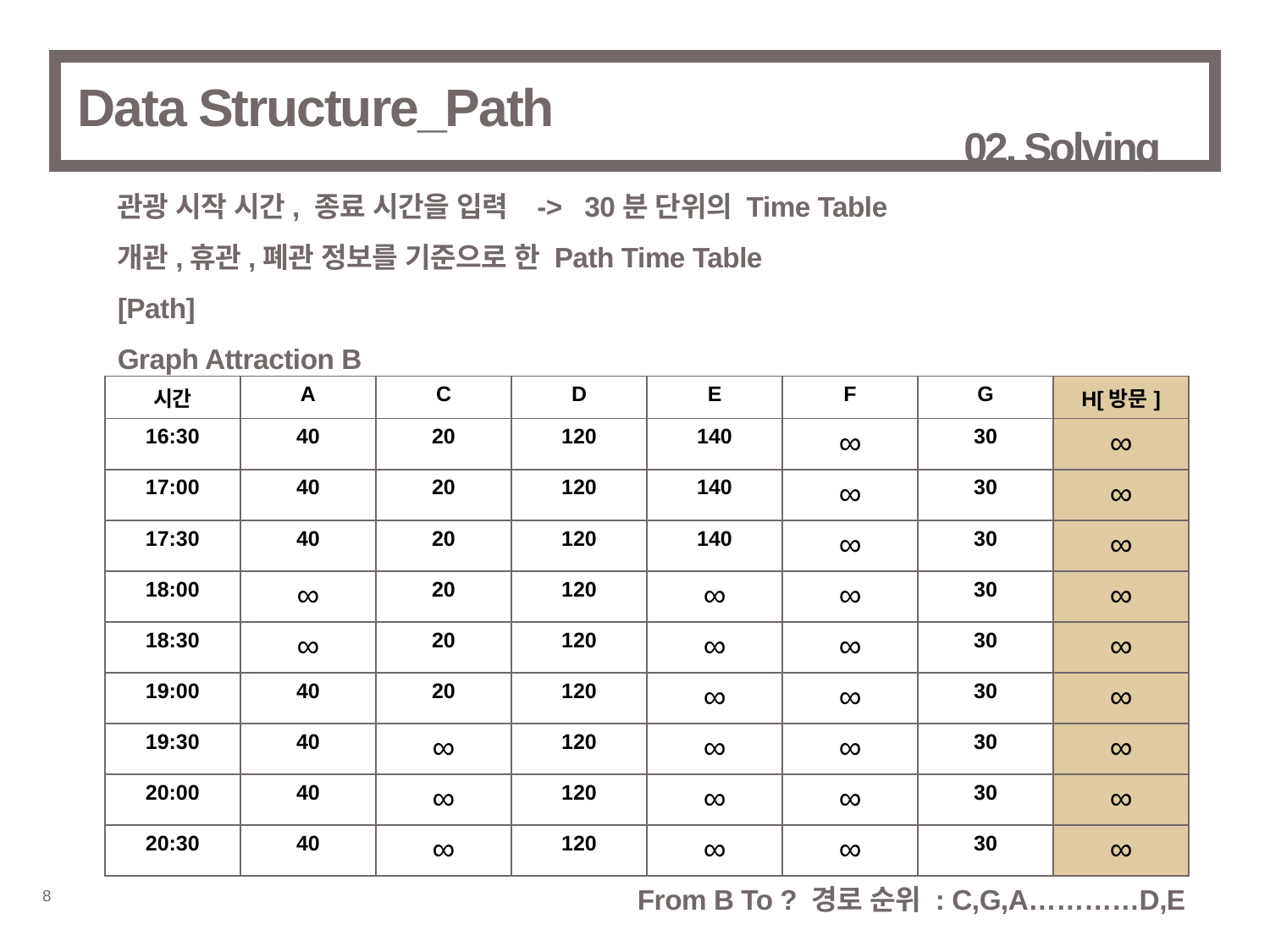

# Data Structure_Path
02. Solving
관광 시작 시간, 종료 시간을 입력   ->   30분 단위의 Time Table
개관,휴관,폐관 정보를 기준으로 한 Path Time Table
[Path]
Graph Attraction B

| 시간 | A | C | D | E | F | G | H[방문] |
| --- | --- | --- | --- | --- | --- | --- | --- |
| 16:30 | 40 | 20 | 120 | 140 | ∞ | 30 | ∞ |
| 17:00 | 40 | 20 | 120 | 140 | ∞ | 30 | ∞ |
| 17:30 | 40 | 20 | 120 | 140 | ∞ | 30 | ∞ |
| 18:00 | ∞ | 20 | 120 | ∞ | ∞ | 30 | ∞ |
| 18:30 | ∞ | 20 | 120 | ∞ | ∞ | 30 | ∞ |
| 19:00 | 40 | 20 | 120 | ∞ | ∞ | 30 | ∞ |
| 19:30 | 40 | ∞ | 120 | ∞ | ∞ | 30 | ∞ |
| 20:00 | 40 | ∞ | 120 | ∞ | ∞ | 30 | ∞ |
| 20:30 | 40 | ∞ | 120 | ∞ | ∞ | 30 | ∞ |
From B To ? 경로 순위 : C,G,A…………D,E